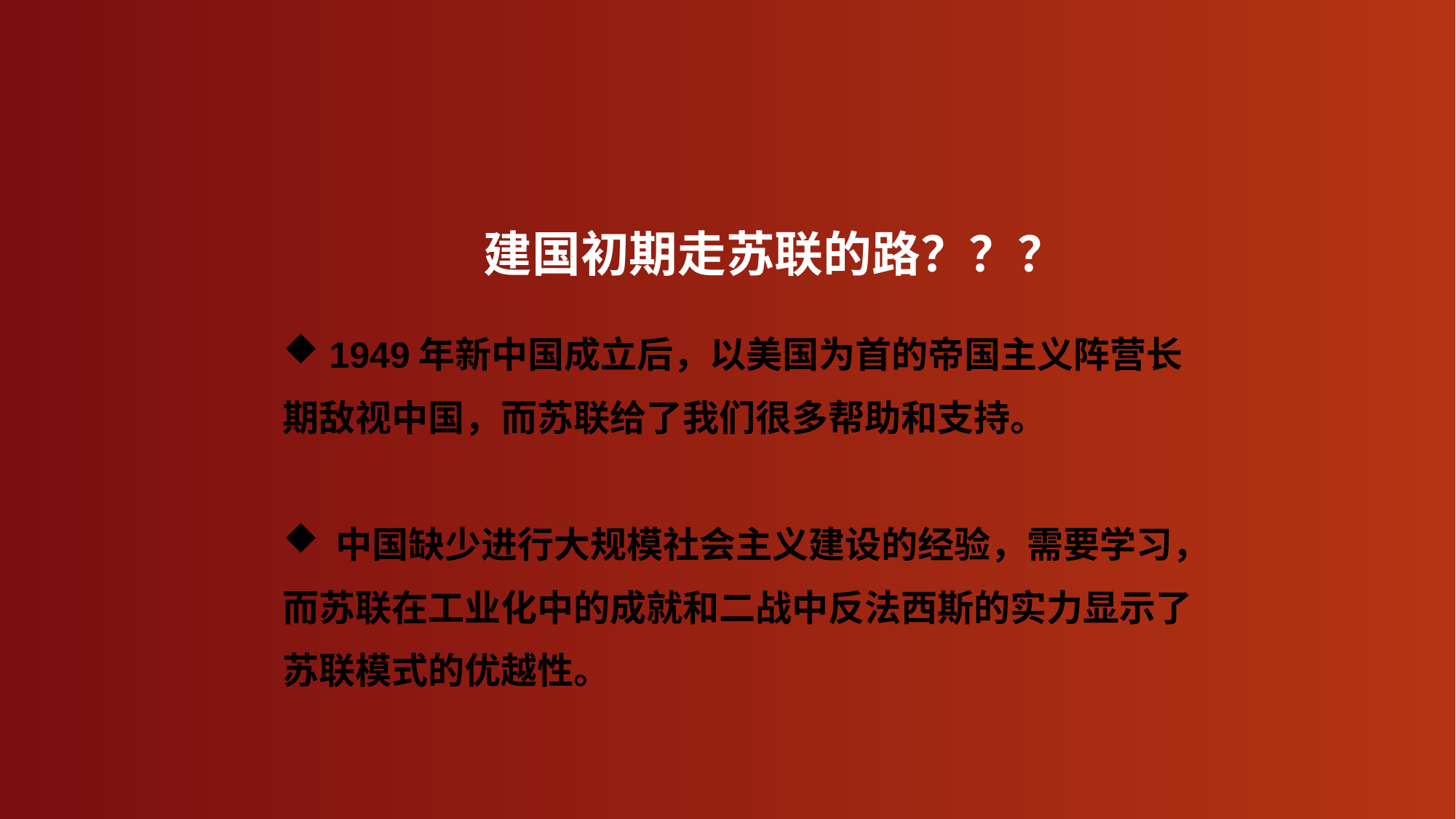

建国初期走苏联的路？？？
 1949年新中国成立后，以美国为首的帝国主义阵营长期敌视中国，而苏联给了我们很多帮助和支持。

 中国缺少进行大规模社会主义建设的经验，需要学习，而苏联在工业化中的成就和二战中反法西斯的实力显示了苏联模式的优越性。